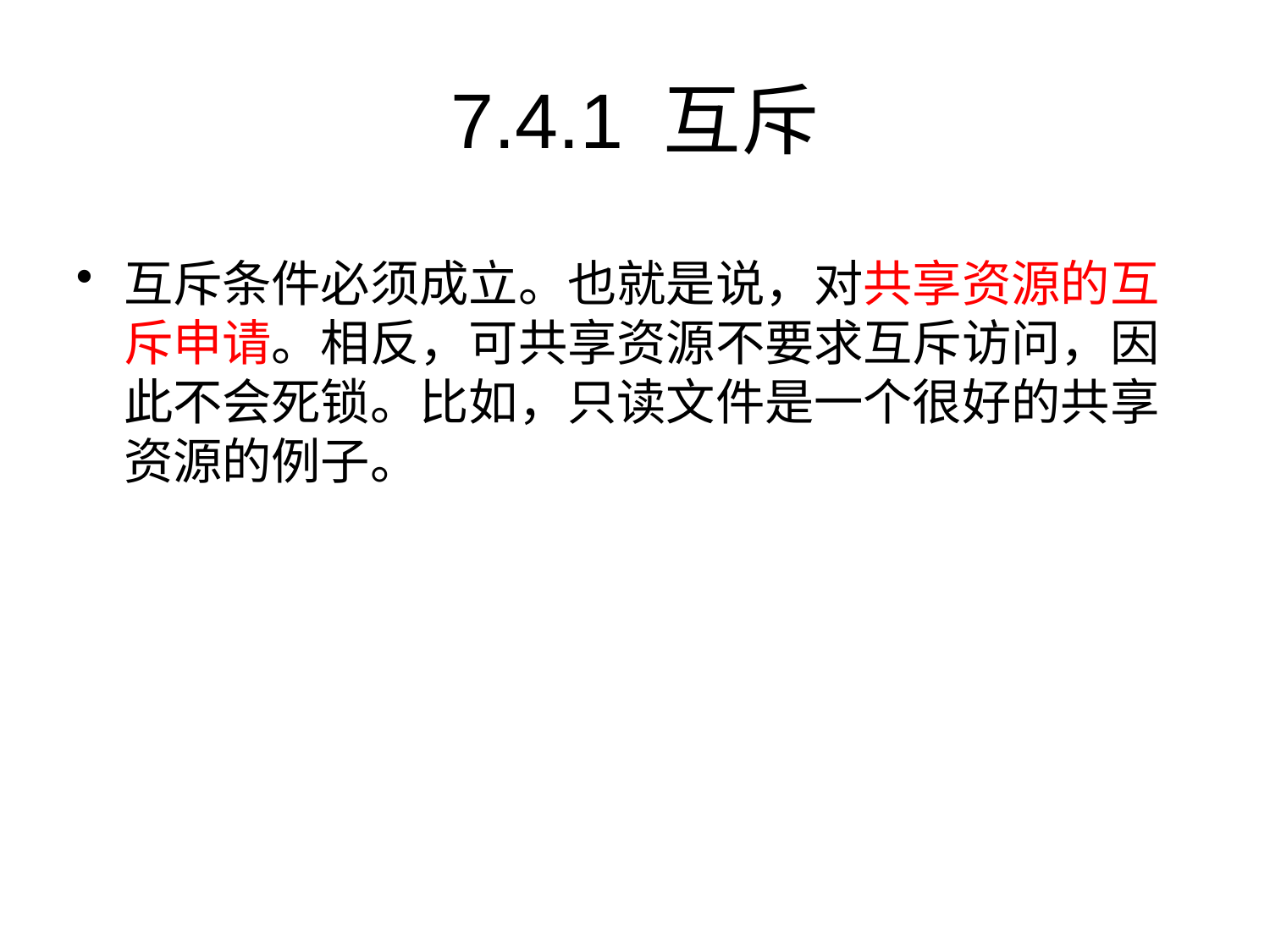

# 7.4.1 互斥

互斥条件必须成立。也就是说，对共享资源的互斥申请。相反，可共享资源不要求互斥访问，因此不会死锁。比如，只读文件是一个很好的共享资源的例子。